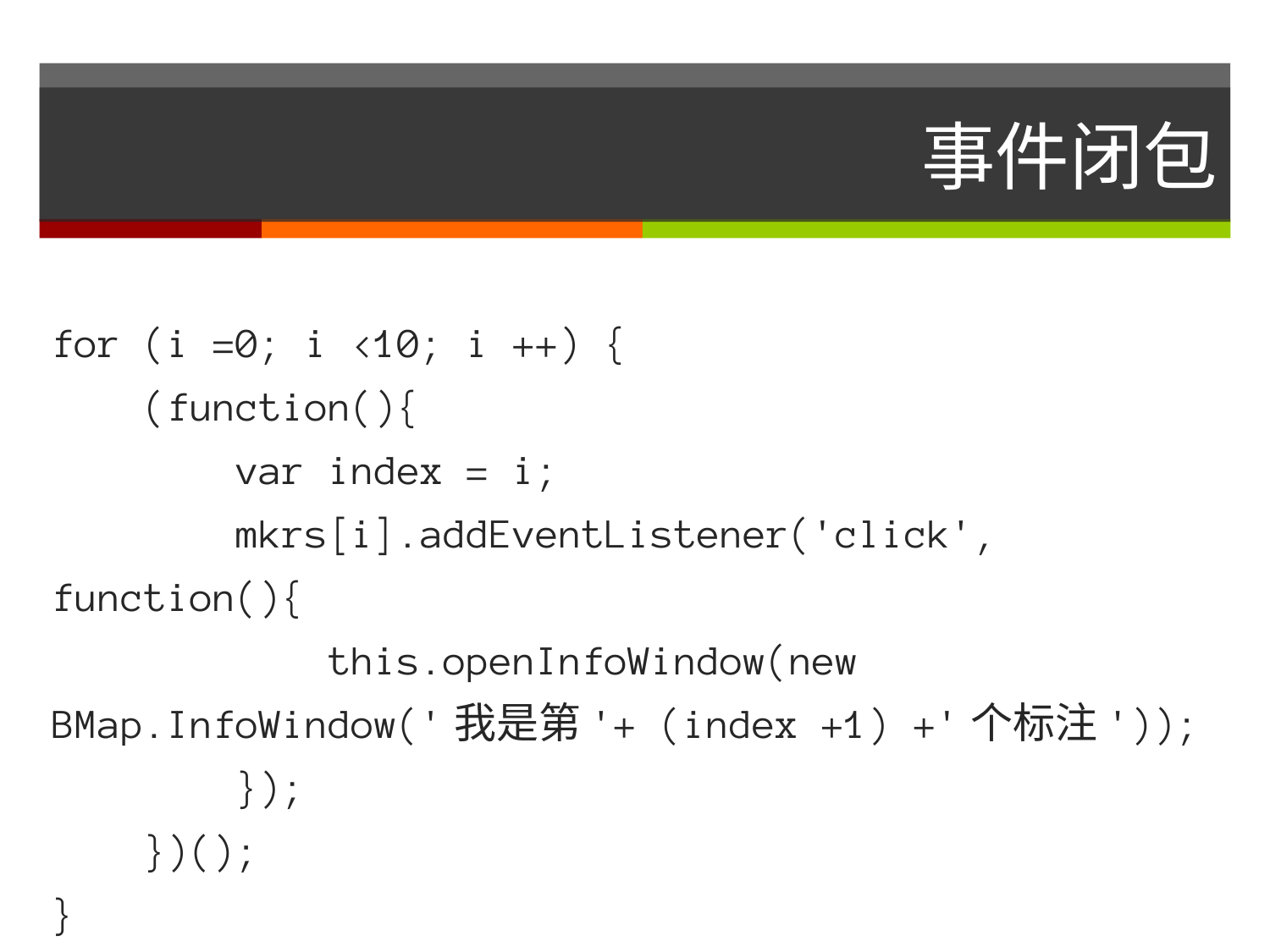

# 事件闭包
for (i =0; i <10; i ++) {
    (function(){
        var index = i;
        mkrs[i].addEventListener('click', function(){
            this.openInfoWindow(new BMap.InfoWindow('我是第'+ (index +1) +'个标注'));
        });
    })();
}